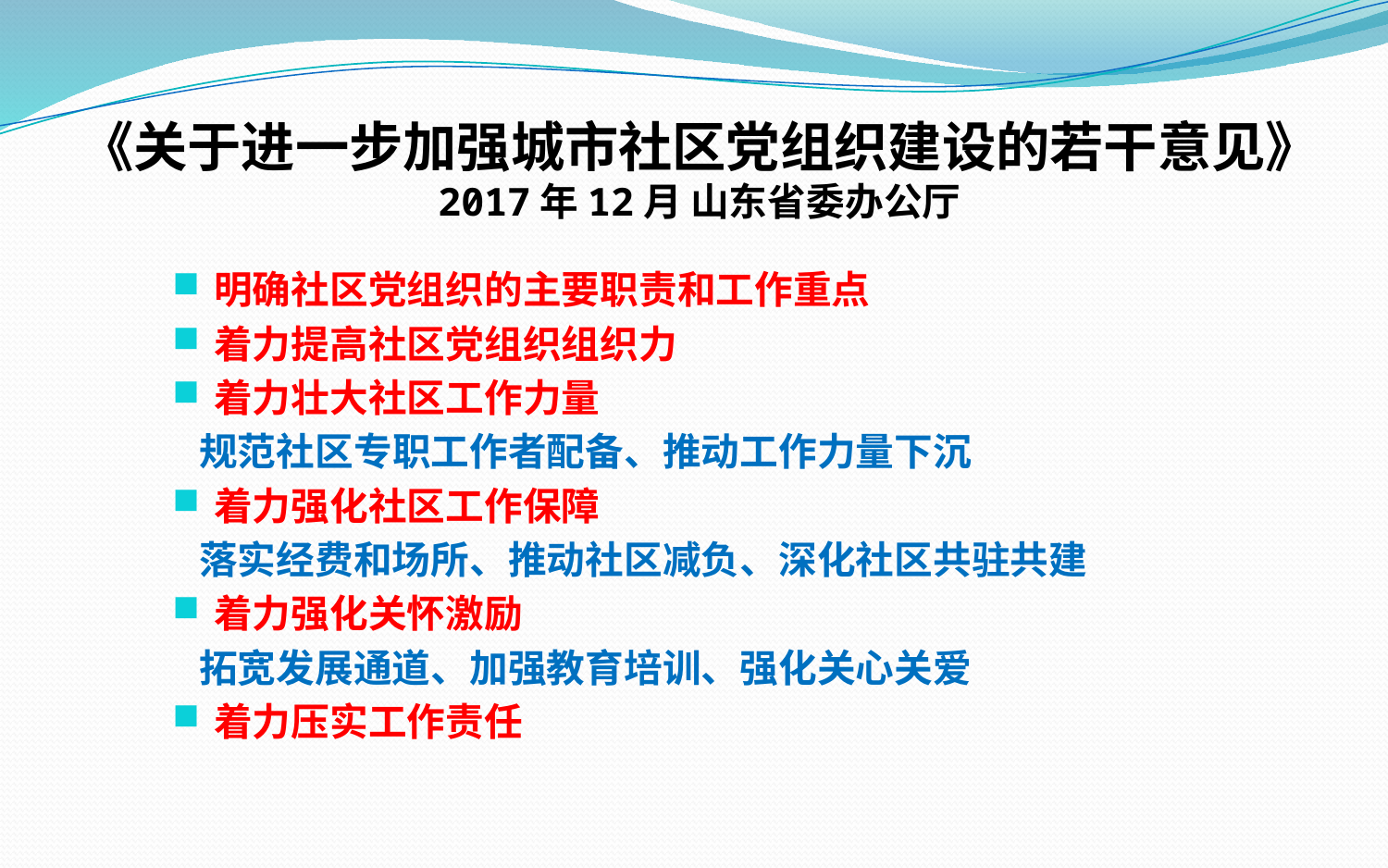

# 《关于进一步加强城市社区党组织建设的若干意见》 2017年12月 山东省委办公厅
明确社区党组织的主要职责和工作重点
着力提高社区党组织组织力
着力壮大社区工作力量
  规范社区专职工作者配备、推动工作力量下沉
着力强化社区工作保障
  落实经费和场所、推动社区减负、深化社区共驻共建
着力强化关怀激励
  拓宽发展通道、加强教育培训、强化关心关爱
着力压实工作责任